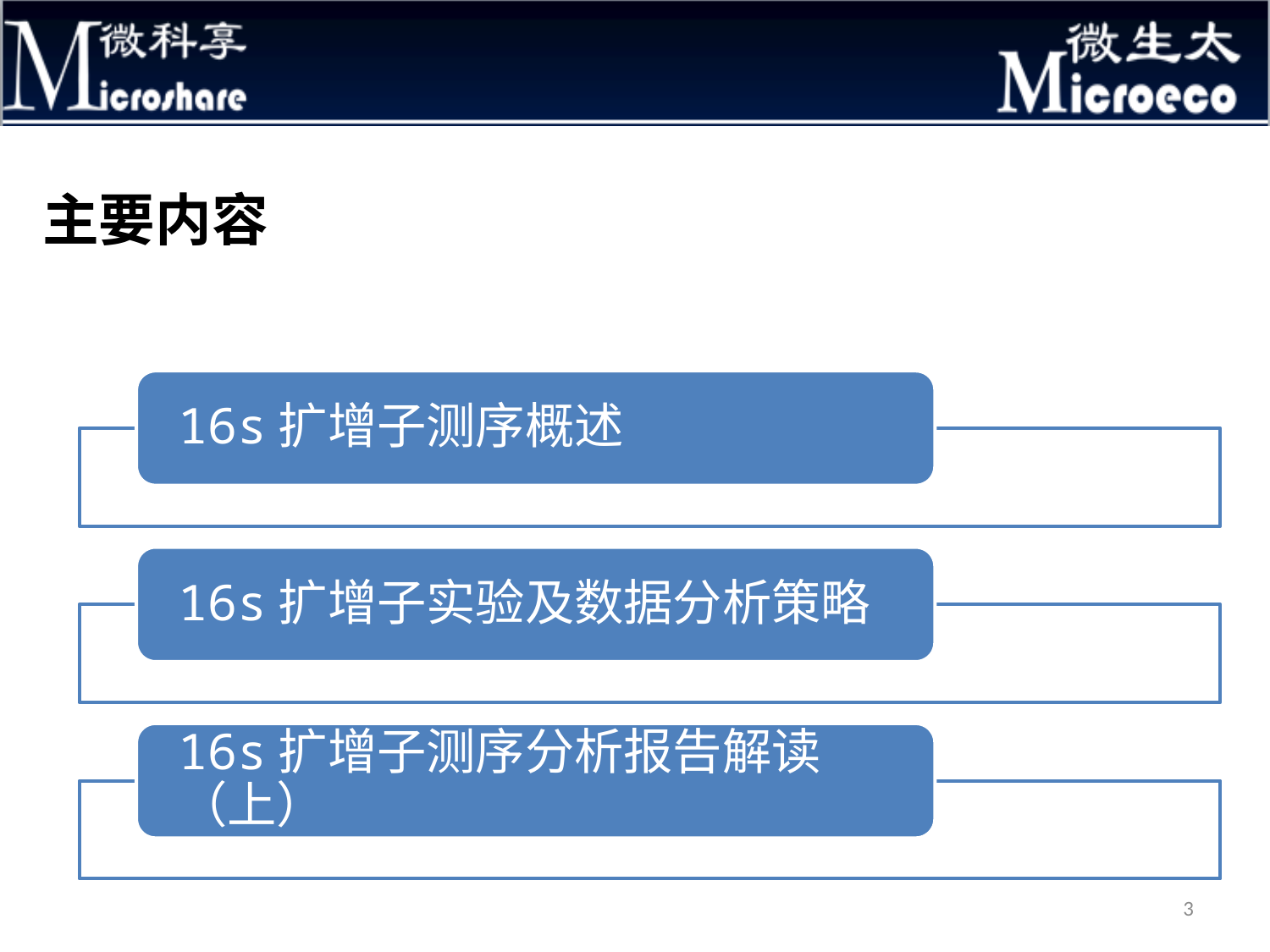

# 主要内容
16s扩增子测序概述
16s扩增子实验及数据分析策略
16s扩增子测序分析报告解读（上）
3